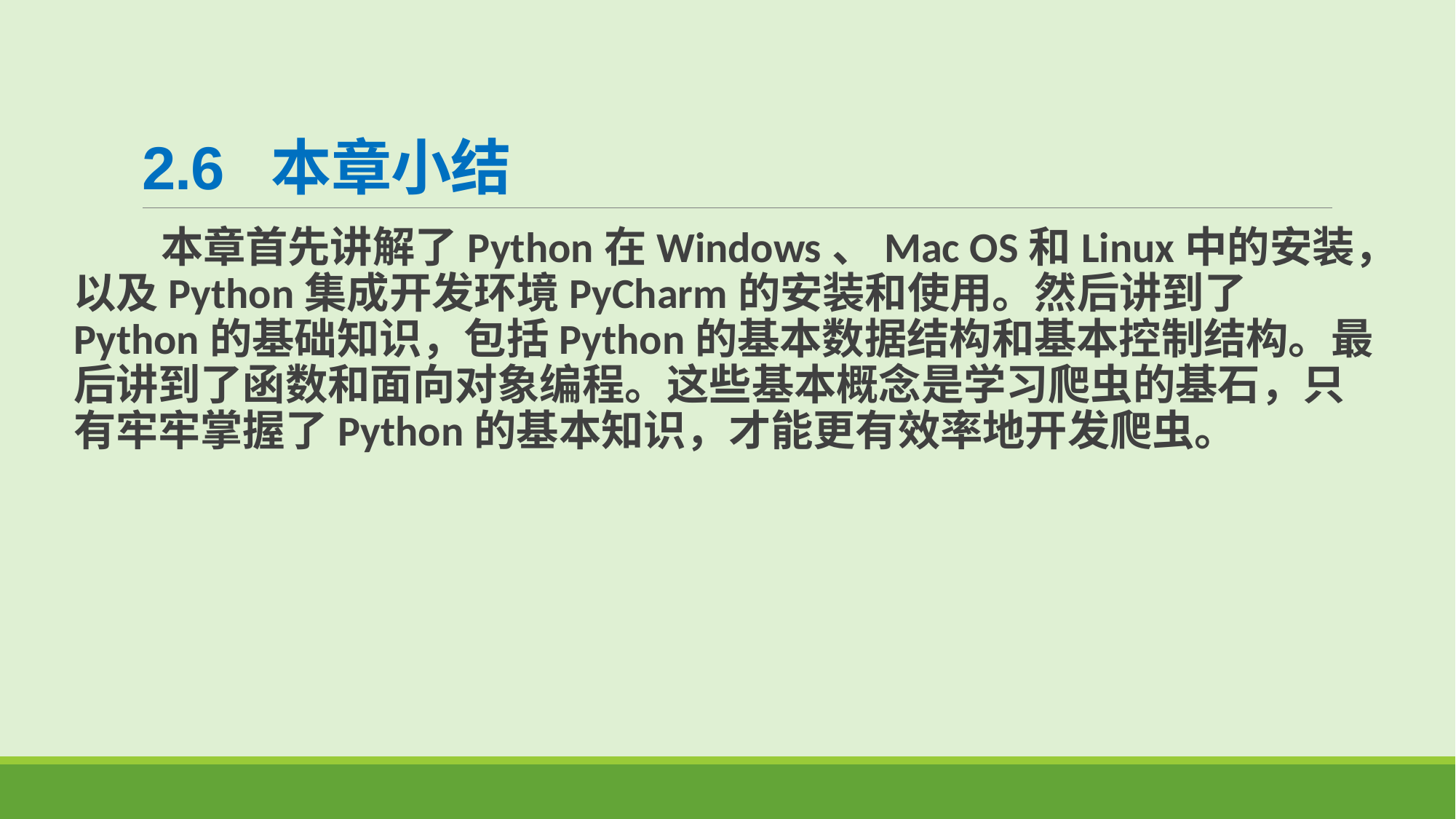

# 2.6  本章小结
        本章首先讲解了Python在Windows、Mac OS和Linux中的安装，以及Python集成开发环境PyCharm的安装和使用。然后讲到了Python的基础知识，包括Python的基本数据结构和基本控制结构。最后讲到了函数和面向对象编程。这些基本概念是学习爬虫的基石，只有牢牢掌握了Python的基本知识，才能更有效率地开发爬虫。